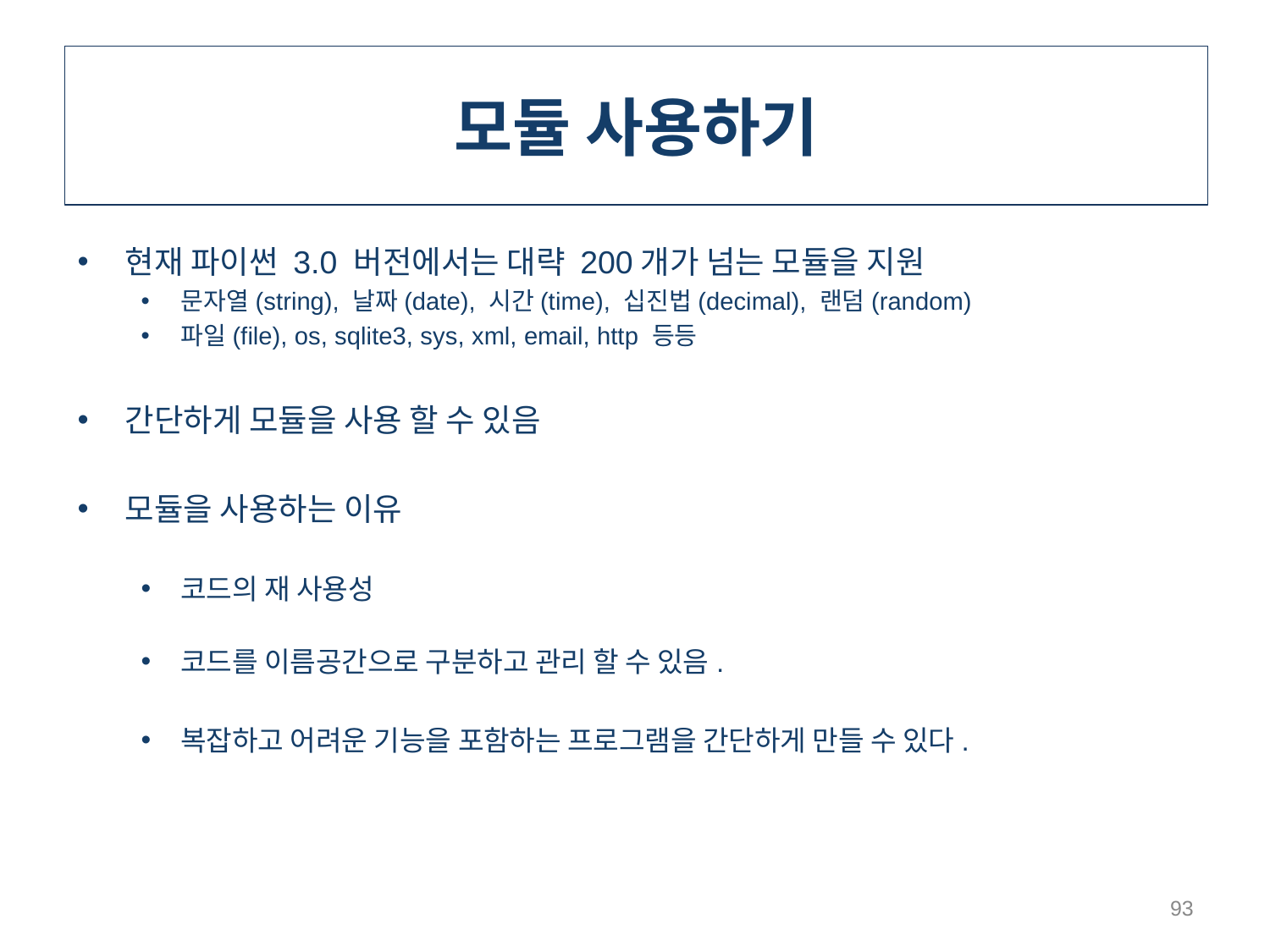

# 모듈 사용하기
현재 파이썬 3.0 버전에서는 대략 200개가 넘는 모듈을 지원
문자열(string), 날짜(date), 시간(time), 십진법(decimal), 랜덤(random)
파일(file), os, sqlite3, sys, xml, email, http 등등

간단하게 모듈을 사용 할 수 있음

모듈을 사용하는 이유
코드의 재 사용성
코드를 이름공간으로 구분하고 관리 할 수 있음.

복잡하고 어려운 기능을 포함하는 프로그램을 간단하게 만들 수 있다.

93